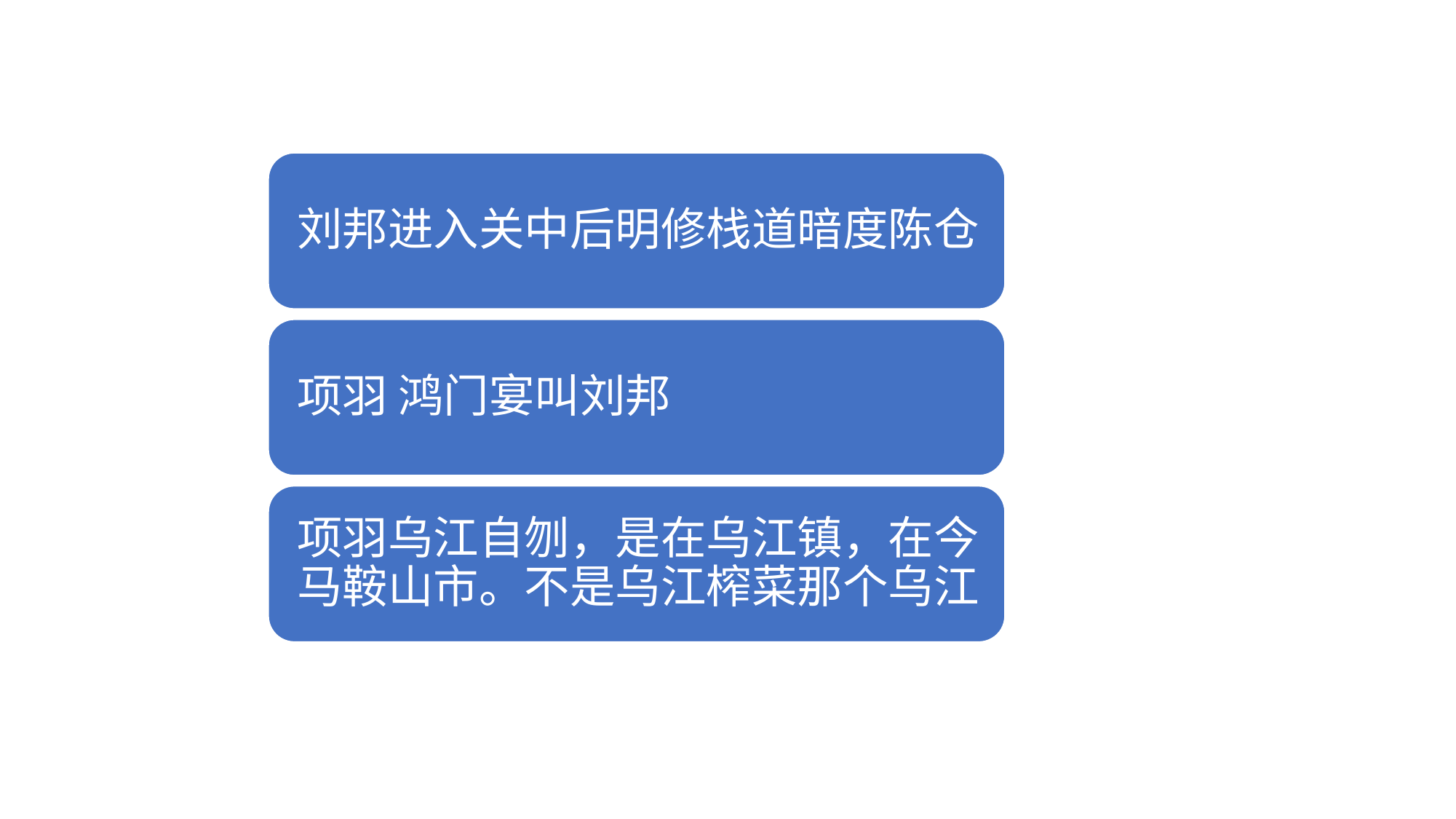

刘邦进入关中后明修栈道暗度陈仓
项羽 鸿门宴叫刘邦
项羽乌江自刎，是在乌江镇，在今马鞍山市。不是乌江榨菜那个乌江